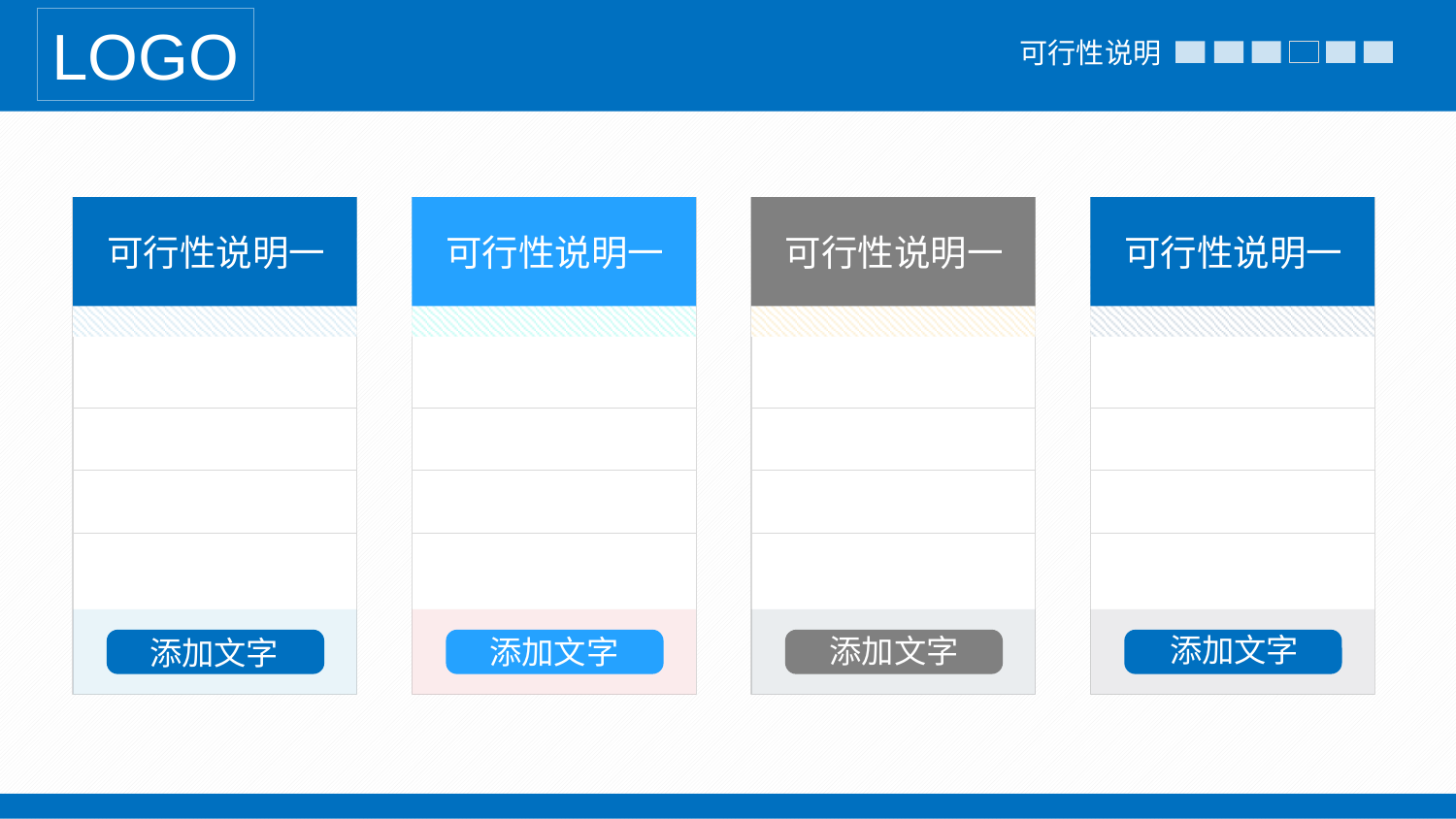

LOGO
可行性说明

可行性说明一

添加文字

可行性说明一

添加文字

可行性说明一

添加文字

可行性说明一

添加文字